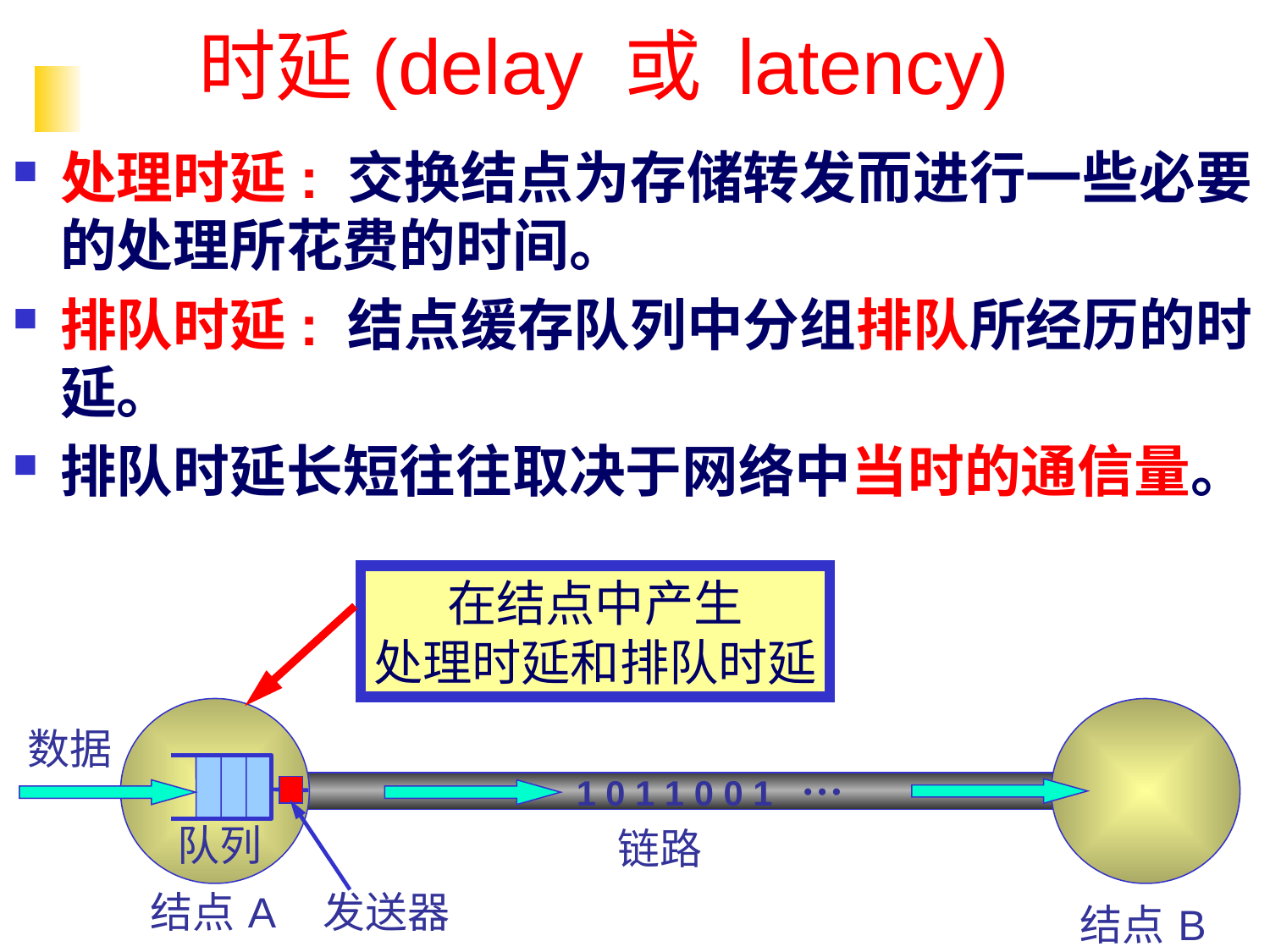

# 时延(delay 或 latency)
处理时延: 交换结点为存储转发而进行一些必要的处理所花费的时间。
排队时延: 结点缓存队列中分组排队所经历的时延。
排队时延长短往往取决于网络中当时的通信量。
在结点中产生
处理时延和排队时延

数据
…

1 0 1 1 0 0 1

队列
链路
结点 A
发送器
结点 B